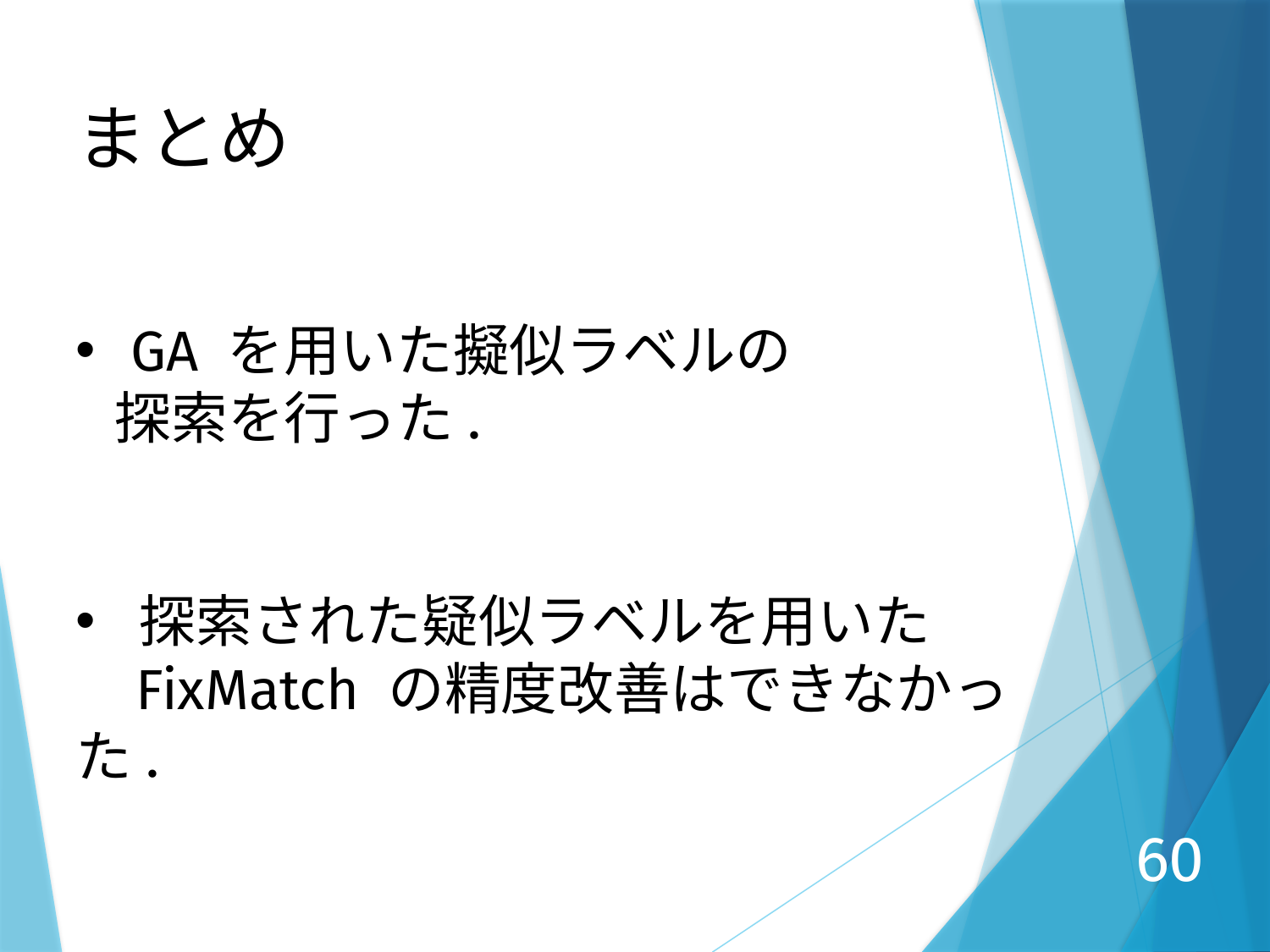

まとめ
 GA を用いた擬似ラベルの
  探索を行った.

探索された疑似ラベルを用いた
    FixMatch の精度改善はできなかった.
60